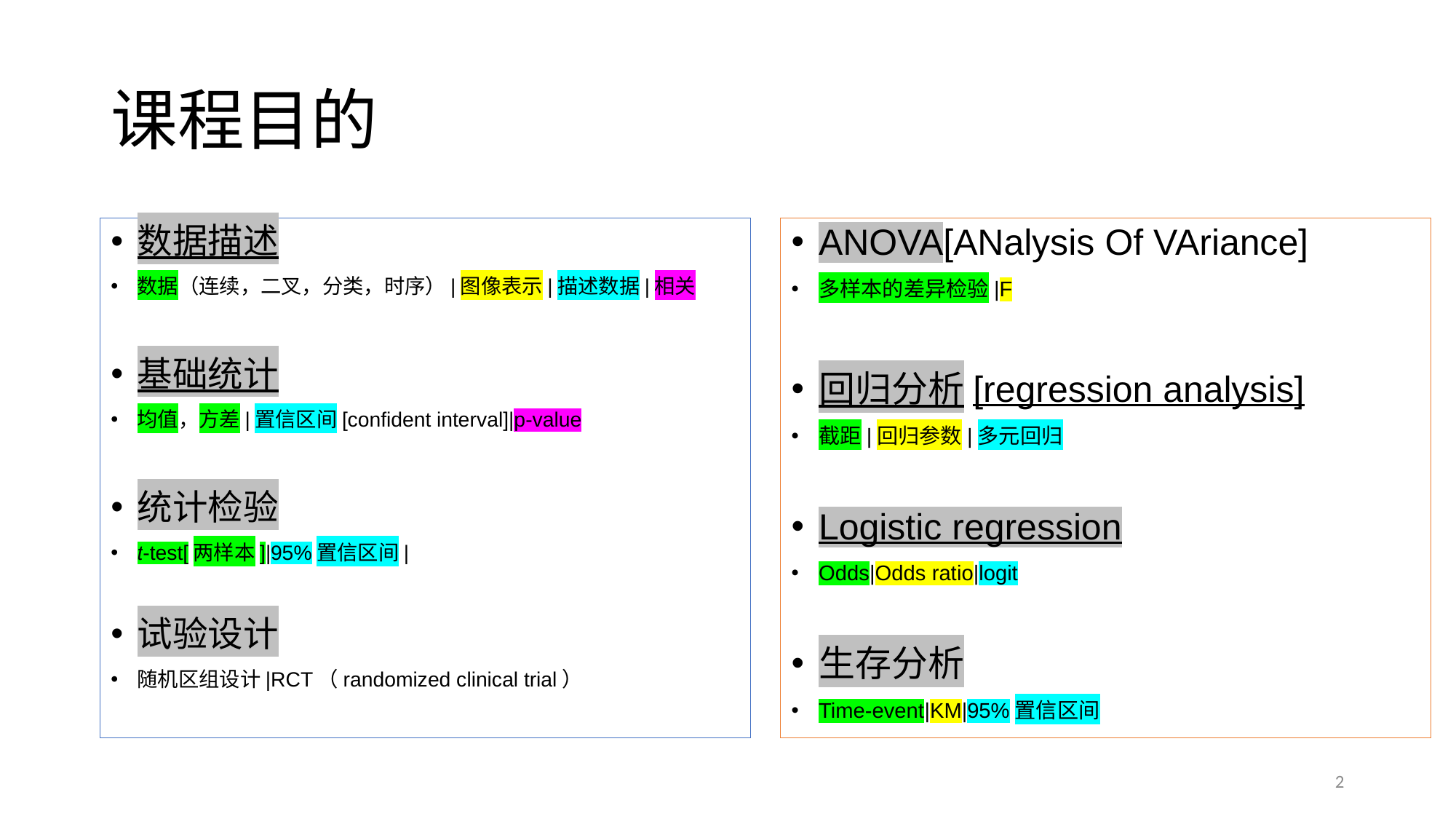

# 课程目的
数据描述
数据（连续，二叉，分类，时序）|图像表示|描述数据|相关

基础统计
均值，方差|置信区间[confident interval]|p-value

统计检验
t-test[两样本]|95%置信区间|

试验设计
随机区组设计|RCT（randomized clinical trial）
ANOVA[ANalysis Of VAriance]
多样本的差异检验|F

回归分析[regression analysis]
截距|回归参数|多元回归

Logistic regression
Odds|Odds ratio|logit

生存分析
Time-event|KM|95%置信区间

2